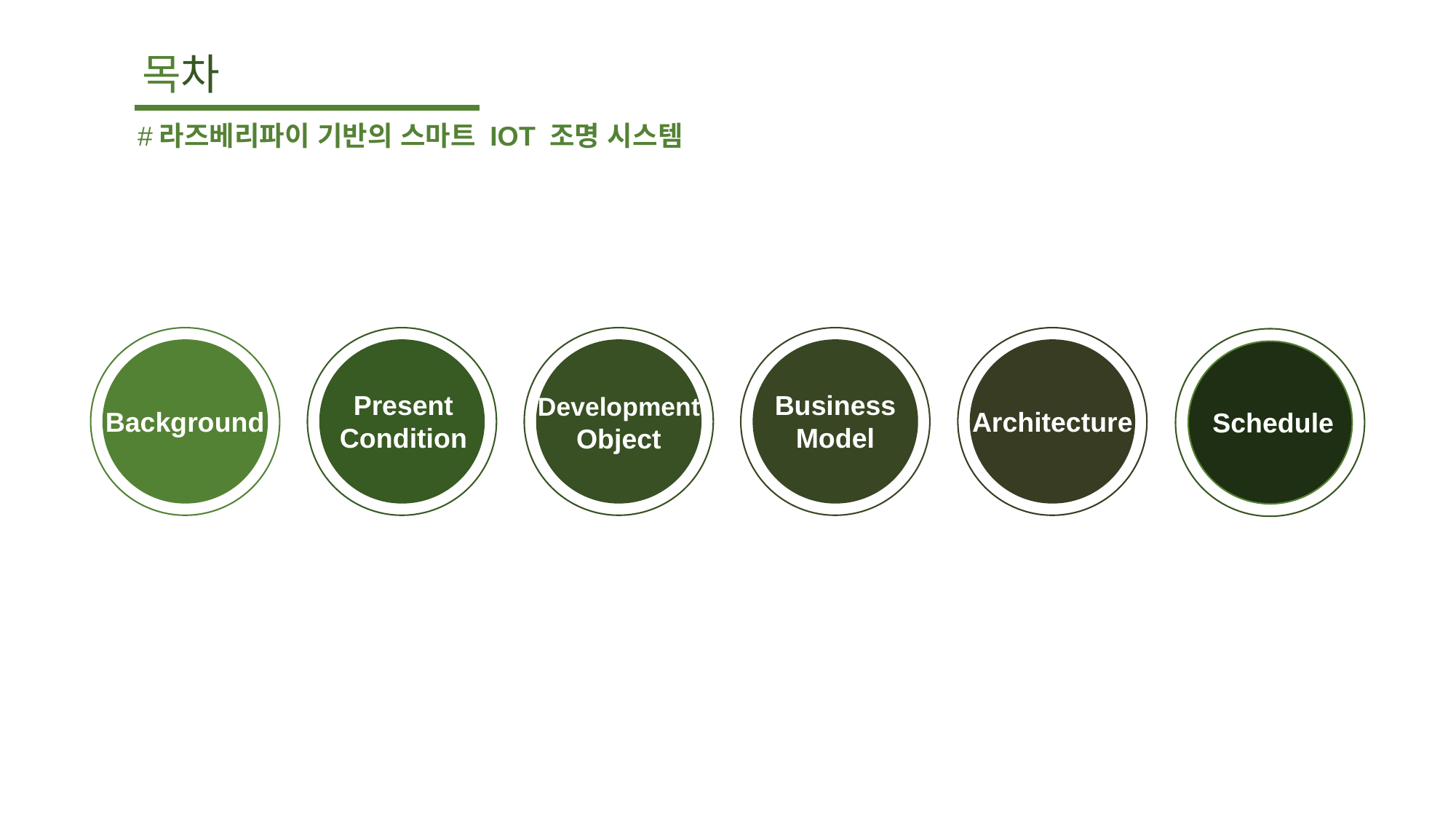

목차
#라즈베리파이 기반의 스마트 IOT 조명 시스템

Present
Condition
Business
Model
Development
Object
Background
Architecture

Schedule